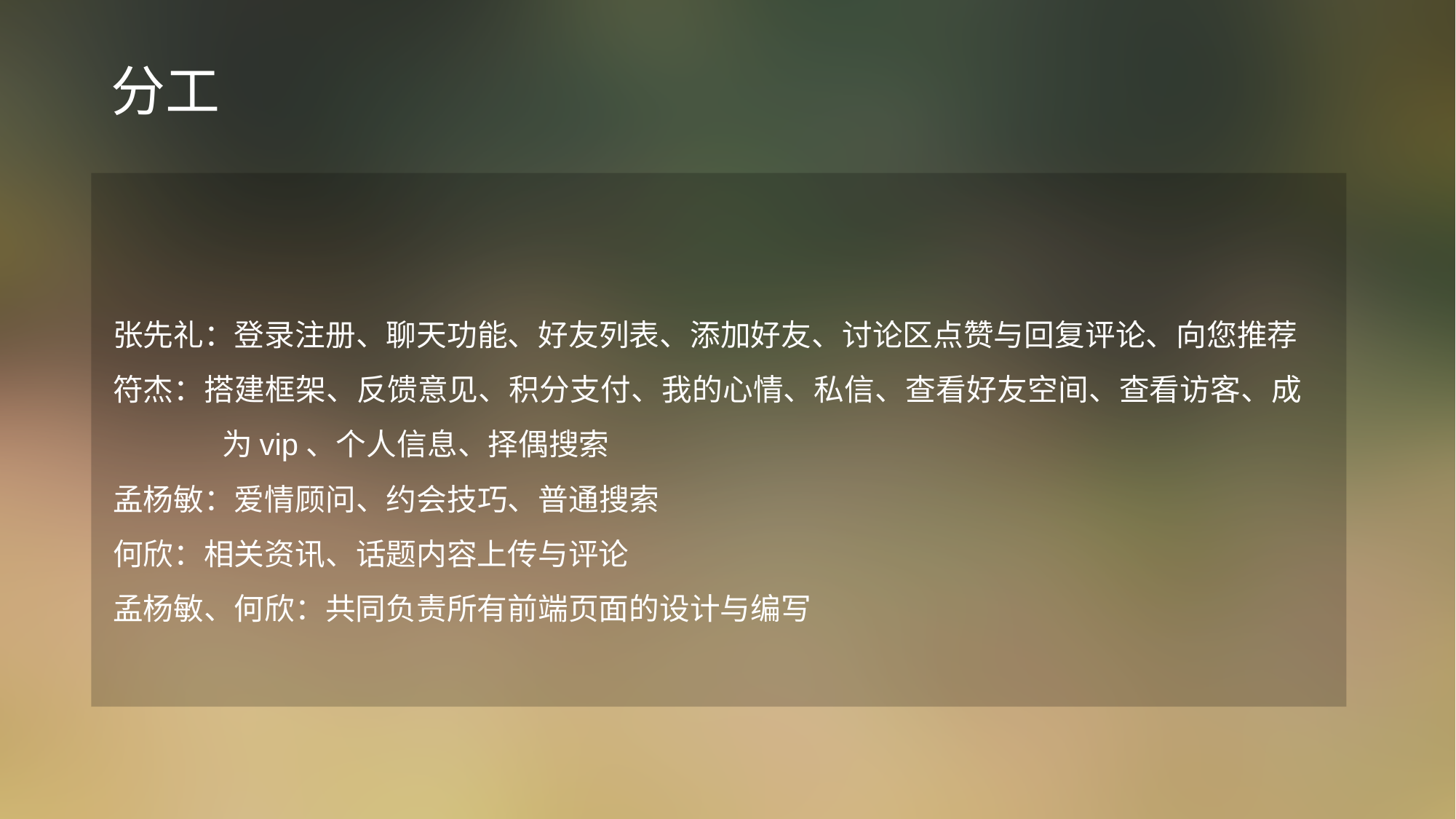

# 分工
张先礼：登录注册、聊天功能、好友列表、添加好友、讨论区点赞与回复评论、向您推荐
符杰：搭建框架、反馈意见、积分支付、我的心情、私信、查看好友空间、查看访客、成	  	为vip、个人信息、择偶搜索
孟杨敏：爱情顾问、约会技巧、普通搜索
何欣：相关资讯、话题内容上传与评论
孟杨敏、何欣：共同负责所有前端页面的设计与编写